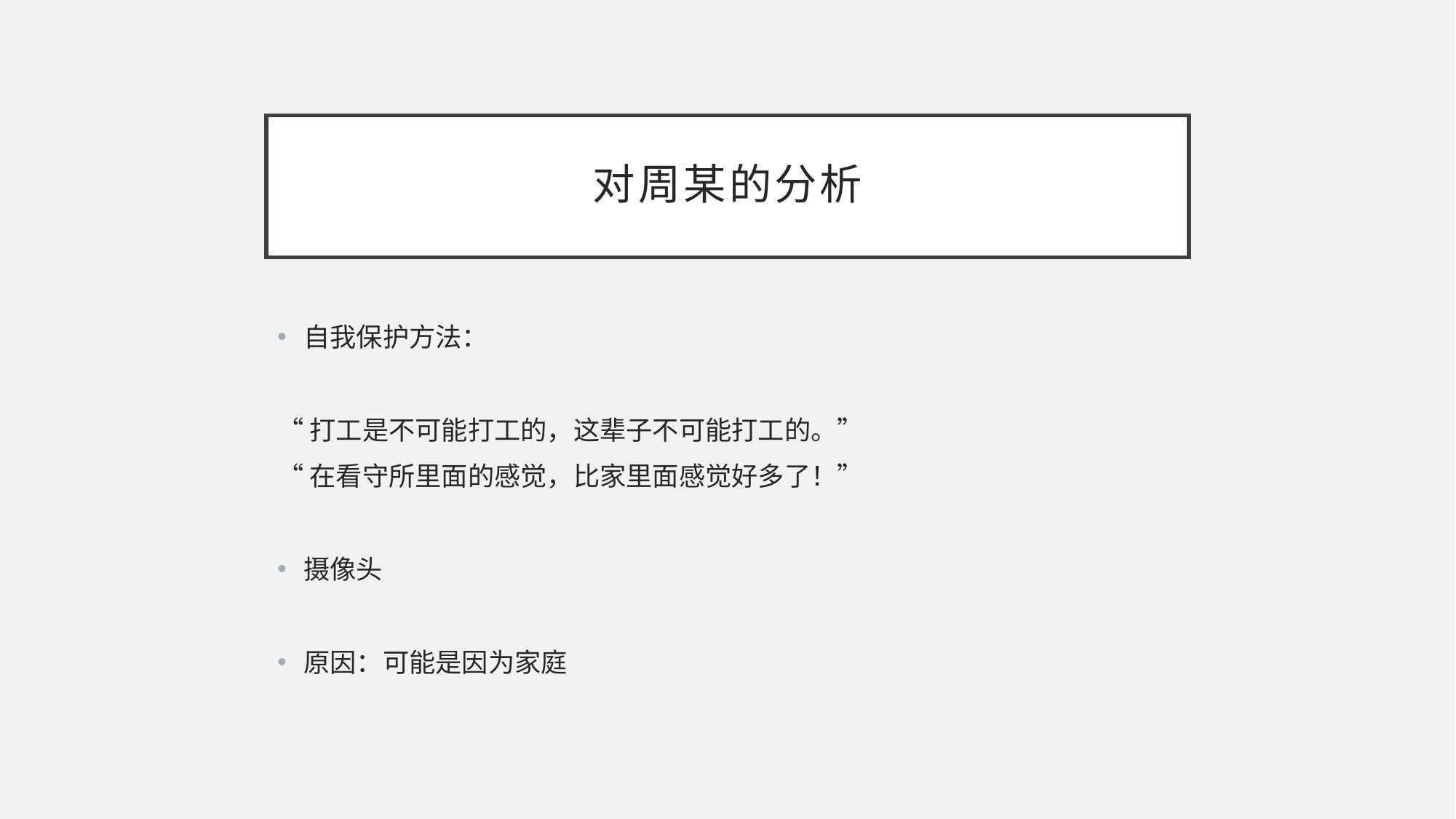

# 对周某的分析
自我保护方法：

“打工是不可能打工的，这辈子不可能打工的。”
“在看守所里面的感觉，比家里面感觉好多了！”

摄像头

原因：可能是因为家庭